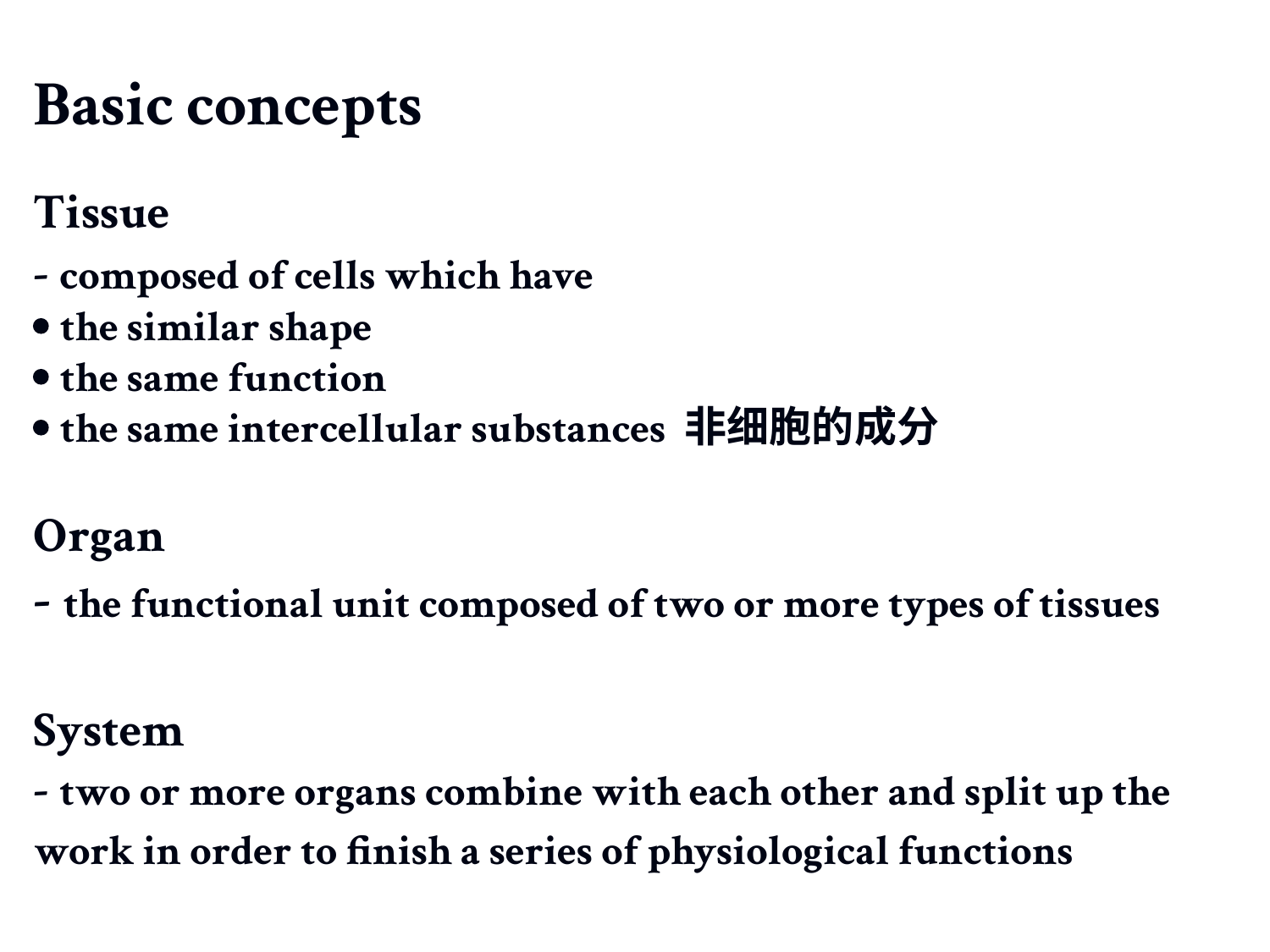

Basic concepts

Tissue
- composed of cells which have
• the similar shape
• the same function
• the same intercellular substances 非细胞的成分

Organ
- the functional unit composed of two or more types of tissues

System
- two or more organs combine with each other and split up the work in order to finish a series of physiological functions